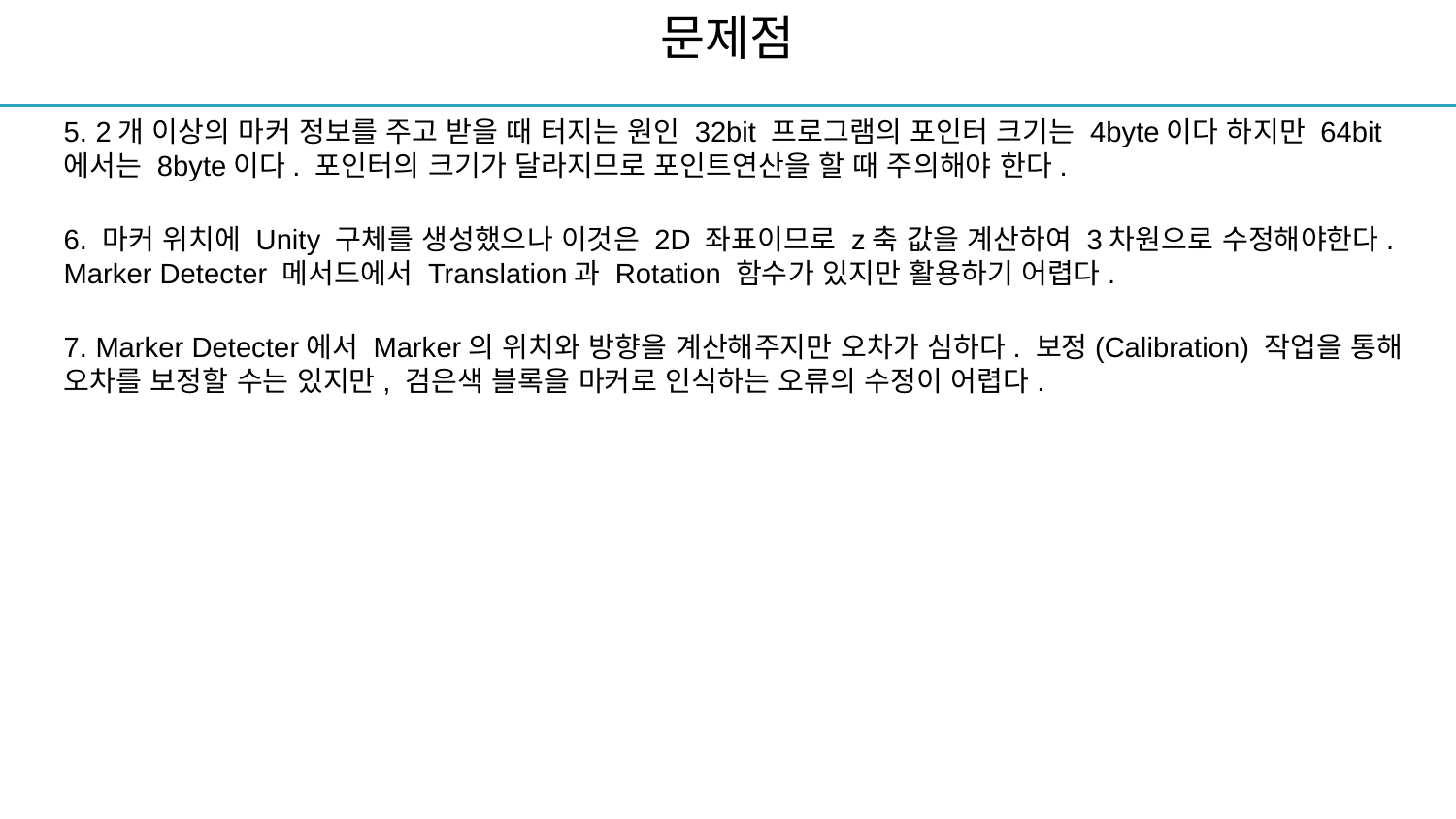

문제점
5. 2개 이상의 마커 정보를 주고 받을 때 터지는 원인 32bit 프로그램의 포인터 크기는 4byte이다 하지만 64bit에서는 8byte이다. 포인터의 크기가 달라지므로 포인트연산을 할 때 주의해야 한다.
6. 마커 위치에 Unity 구체를 생성했으나 이것은 2D 좌표이므로 z축 값을 계산하여 3차원으로 수정해야한다. Marker Detecter 메서드에서 Translation과 Rotation 함수가 있지만 활용하기 어렵다.
7. Marker Detecter에서 Marker의 위치와 방향을 계산해주지만 오차가 심하다. 보정(Calibration) 작업을 통해 오차를 보정할 수는 있지만, 검은색 블록을 마커로 인식하는 오류의 수정이 어렵다.